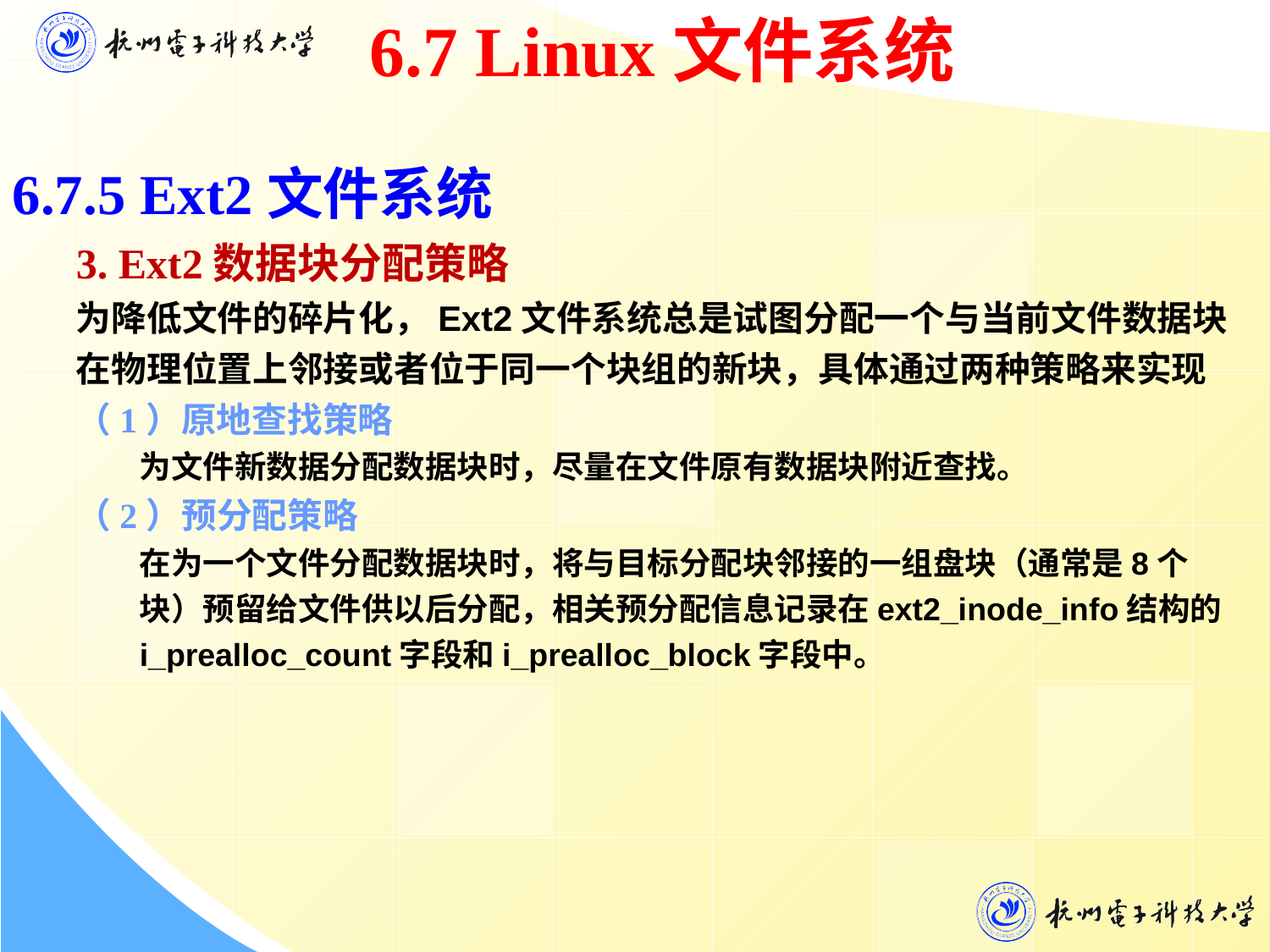

6.7 Linux文件系统
6.7.5 Ext2文件系统
      3. Ext2数据块分配策略
为降低文件的碎片化，Ext2文件系统总是试图分配一个与当前文件数据块在物理位置上邻接或者位于同一个块组的新块，具体通过两种策略来实现
（1）原地查找策略
为文件新数据分配数据块时，尽量在文件原有数据块附近查找。
（2）预分配策略
在为一个文件分配数据块时，将与目标分配块邻接的一组盘块（通常是8个块）预留给文件供以后分配，相关预分配信息记录在ext2_inode_info结构的 i_prealloc_count字段和i_prealloc_block字段中。